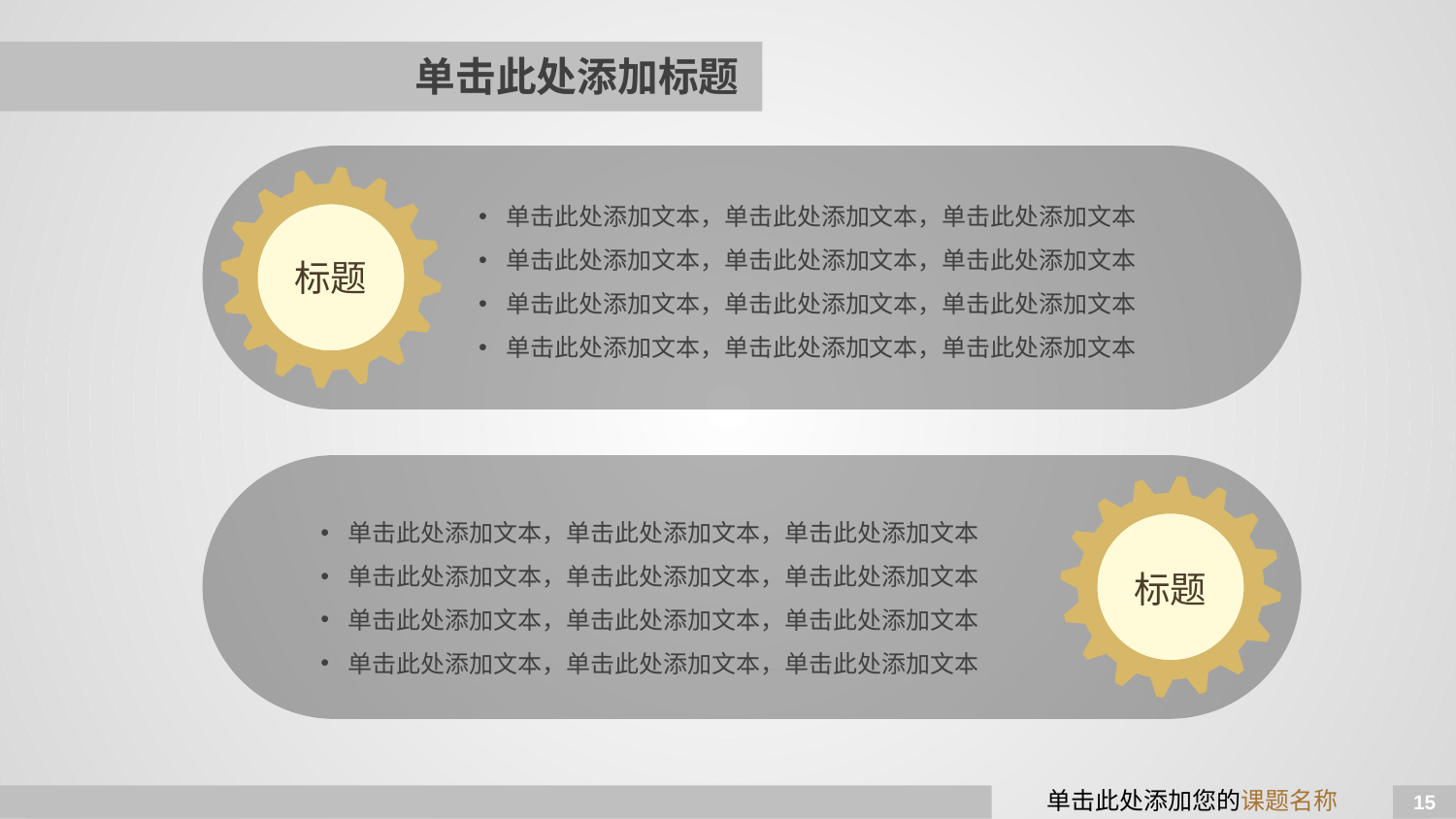

# 单击此处添加标题

单击此处添加文本，单击此处添加文本，单击此处添加文本
单击此处添加文本，单击此处添加文本，单击此处添加文本
单击此处添加文本，单击此处添加文本，单击此处添加文本
单击此处添加文本，单击此处添加文本，单击此处添加文本
标题

单击此处添加文本，单击此处添加文本，单击此处添加文本
单击此处添加文本，单击此处添加文本，单击此处添加文本
单击此处添加文本，单击此处添加文本，单击此处添加文本
单击此处添加文本，单击此处添加文本，单击此处添加文本
标题